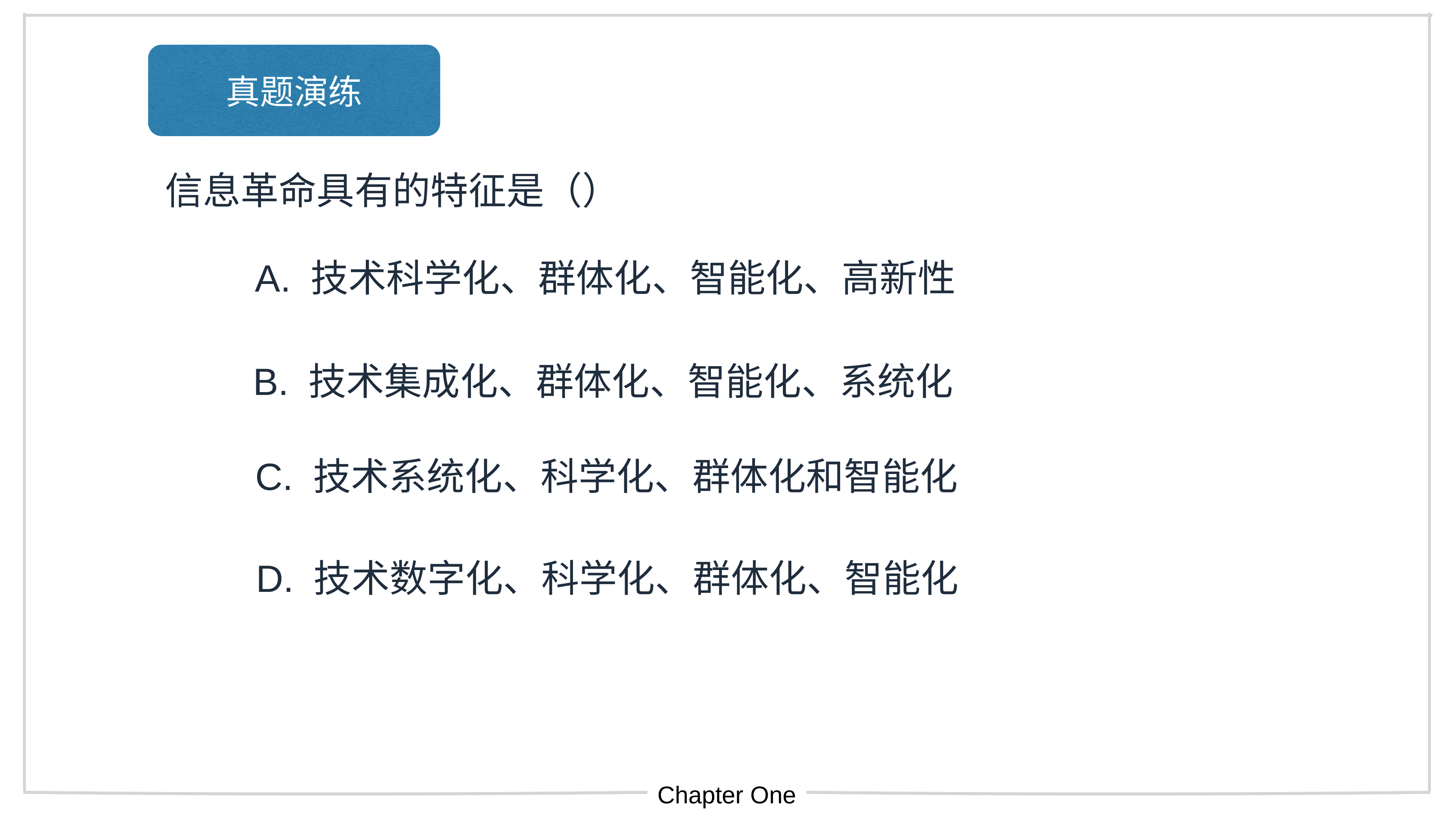

真题演练
 信息革命具有的特征是（）
A. 技术科学化、群体化、智能化、高新性
B. 技术集成化、群体化、智能化、系统化
C. 技术系统化、科学化、群体化和智能化
D. 技术数字化、科学化、群体化、智能化